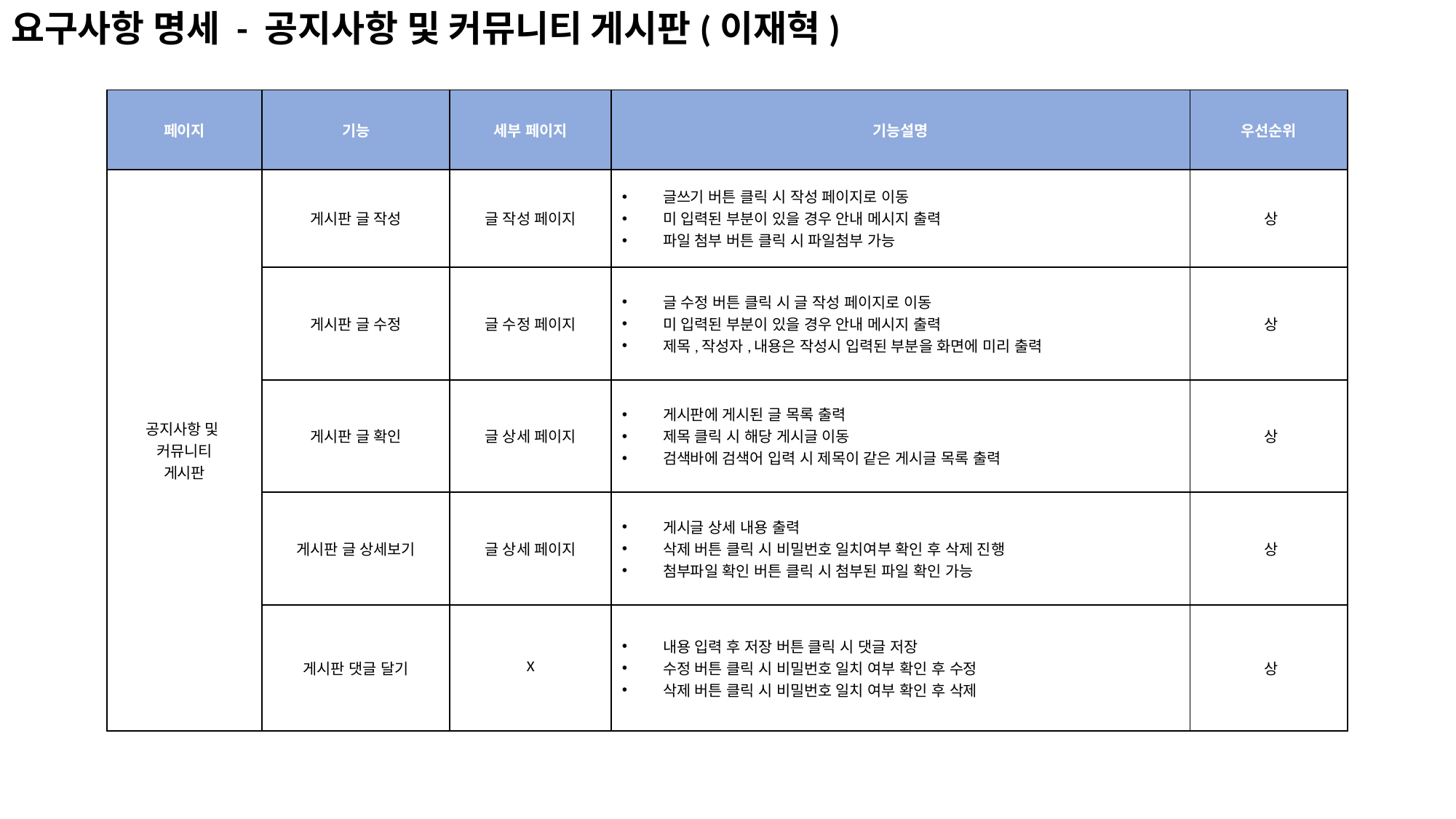

요구사항 명세 - 공지사항 및 커뮤니티 게시판(이재혁)
| 페이지​ | 기능​ | 세부 페이지​ | 기능설명​ | 우선순위​ |
| --- | --- | --- | --- | --- |
| 공지사항 ​및 ​ 커뮤니티​ 게시판​ | 게시판 글 작성​ | 글 작성 페이지​ | 글쓰기 버튼 클릭 시 작성 페이지로 이동​ 미 입력된 부분이 있을 경우 안내 메시지 출력​ 파일 첨부 버튼 클릭 시 파일첨부 가능​ | ​상 |
|  | 게시판 글 수정​ | 글 수정 페이지​ | 글 수정 버튼 클릭 시 글 작성 페이지로 이동​ 미 입력된 부분이 있을 경우 안내 메시지 출력​ 제목,작성자,내용은 작성시 입력된 부분을 화면에 미리 출력​ | ​상 |
|  | 게시판 글 확인​ | 글 상세 페이지​ | 게시판에 게시된 글 목록 출력​ 제목 클릭 시 해당 게시글 이동​ 검색바에 검색어 입력 시 제목이 같은 게시글 목록 출력​ | ​상 |
|  | 게시판 글 상세보기​ | 글 상세 페이지​ | 게시글 상세 내용 출력​ 삭제 버튼 클릭 시 비밀번호 일치여부 확인 후 삭제 진행​ 첨부파일 확인 버튼 클릭 시 첨부된 파일 확인 가능​ | ​상 |
|  | 게시판 댓글 달기​ | ​X | 내용 입력 후 저장 버튼 클릭 시 댓글 저장​ 수정 버튼 클릭 시 비밀번호 일치 여부 확인 후 수정​ 삭제 버튼 클릭 시 비밀번호 일치 여부 확인 후 삭제​ | ​상 |